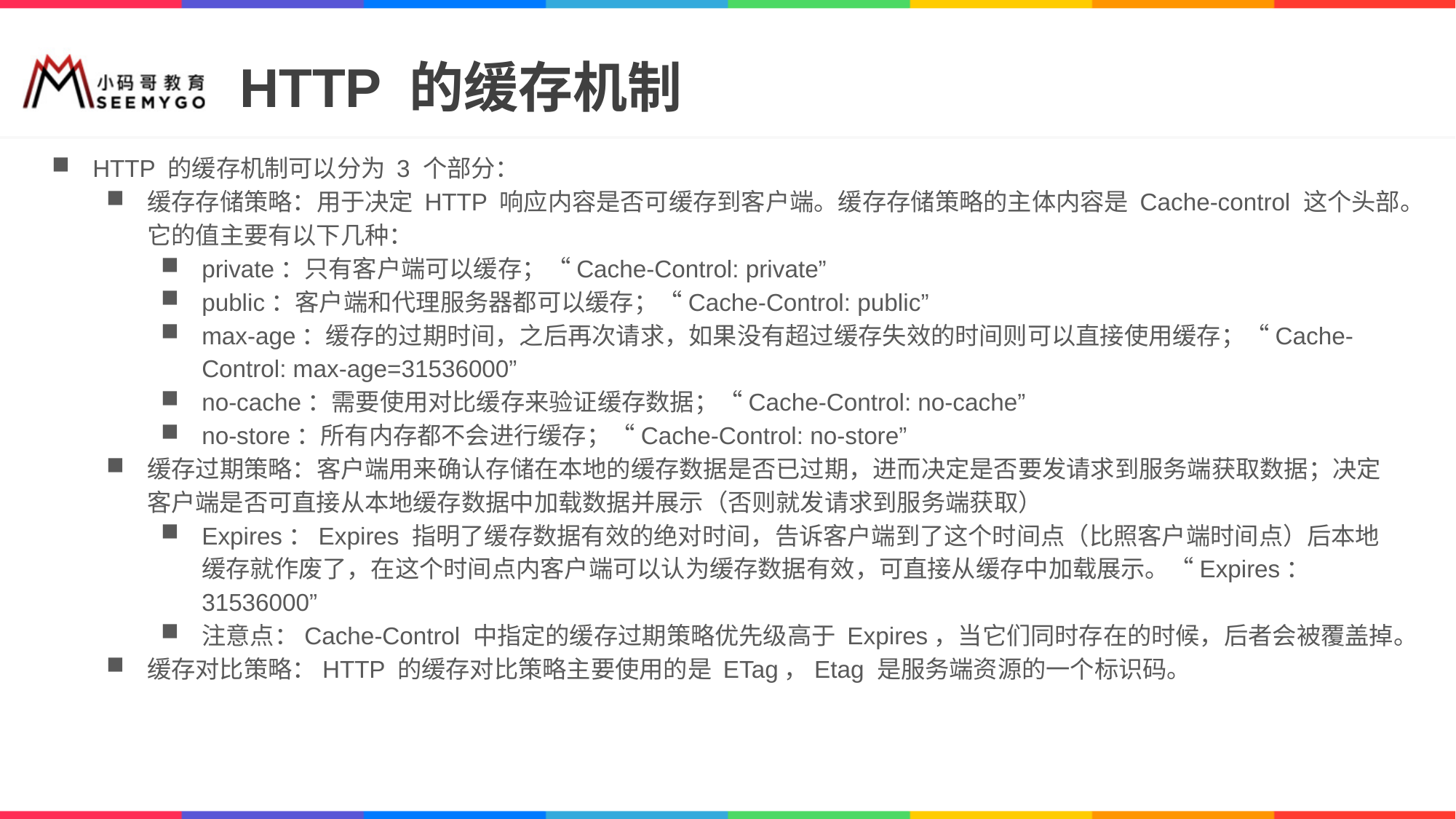

# HTTP 的缓存机制
HTTP 的缓存机制可以分为 3 个部分：
缓存存储策略：用于决定 HTTP 响应内容是否可缓存到客户端。缓存存储策略的主体内容是 Cache-control 这个头部。它的值主要有以下几种：
private：只有客户端可以缓存；“Cache-Control: private”
public：客户端和代理服务器都可以缓存；“Cache-Control: public”
max-age：缓存的过期时间，之后再次请求，如果没有超过缓存失效的时间则可以直接使用缓存；“Cache-Control: max-age=31536000”
no-cache：需要使用对比缓存来验证缓存数据；“Cache-Control: no-cache”
no-store：所有内存都不会进行缓存；“Cache-Control: no-store”
缓存过期策略：客户端用来确认存储在本地的缓存数据是否已过期，进而决定是否要发请求到服务端获取数据；决定客户端是否可直接从本地缓存数据中加载数据并展示（否则就发请求到服务端获取）
Expires：Expires 指明了缓存数据有效的绝对时间，告诉客户端到了这个时间点（比照客户端时间点）后本地缓存就作废了，在这个时间点内客户端可以认为缓存数据有效，可直接从缓存中加载展示。“Expires：31536000”
注意点：Cache-Control 中指定的缓存过期策略优先级高于 Expires，当它们同时存在的时候，后者会被覆盖掉。
缓存对比策略：HTTP 的缓存对比策略主要使用的是 ETag，Etag 是服务端资源的一个标识码。